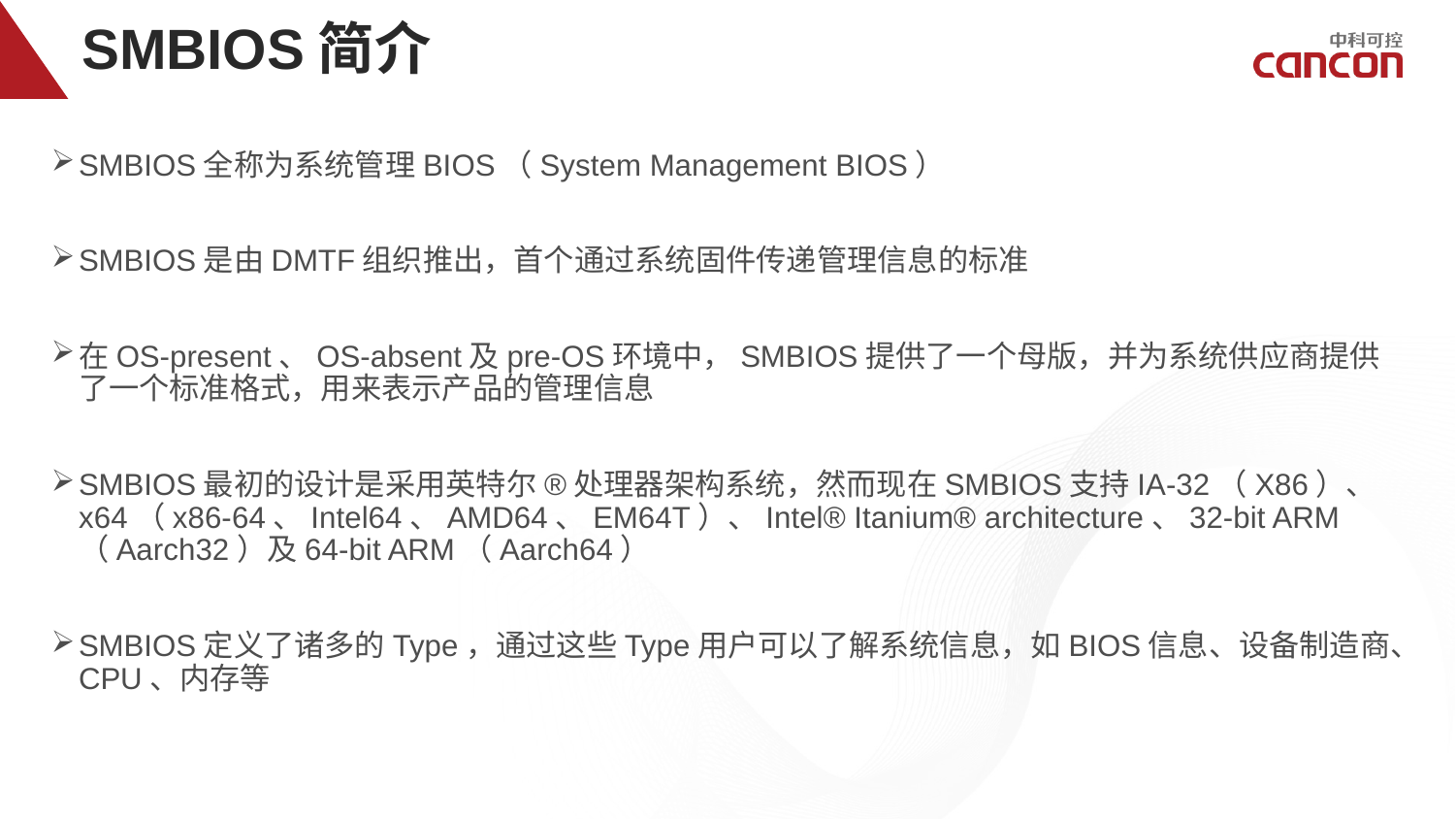

# SMBIOS简介
SMBIOS全称为系统管理BIOS（System Management BIOS）

SMBIOS是由DMTF组织推出，首个通过系统固件传递管理信息的标准

在OS-present、OS-absent及pre-OS环境中，SMBIOS提供了一个母版，并为系统供应商提供了一个标准格式，用来表示产品的管理信息

SMBIOS最初的设计是采用英特尔®处理器架构系统，然而现在SMBIOS支持IA-32（X86）、x64（x86-64、Intel64、AMD64、EM64T）、Intel® Itanium® architecture、32-bit ARM（Aarch32）及64-bit ARM（Aarch64）

SMBIOS定义了诸多的Type，通过这些Type用户可以了解系统信息，如BIOS信息、设备制造商、CPU、内存等